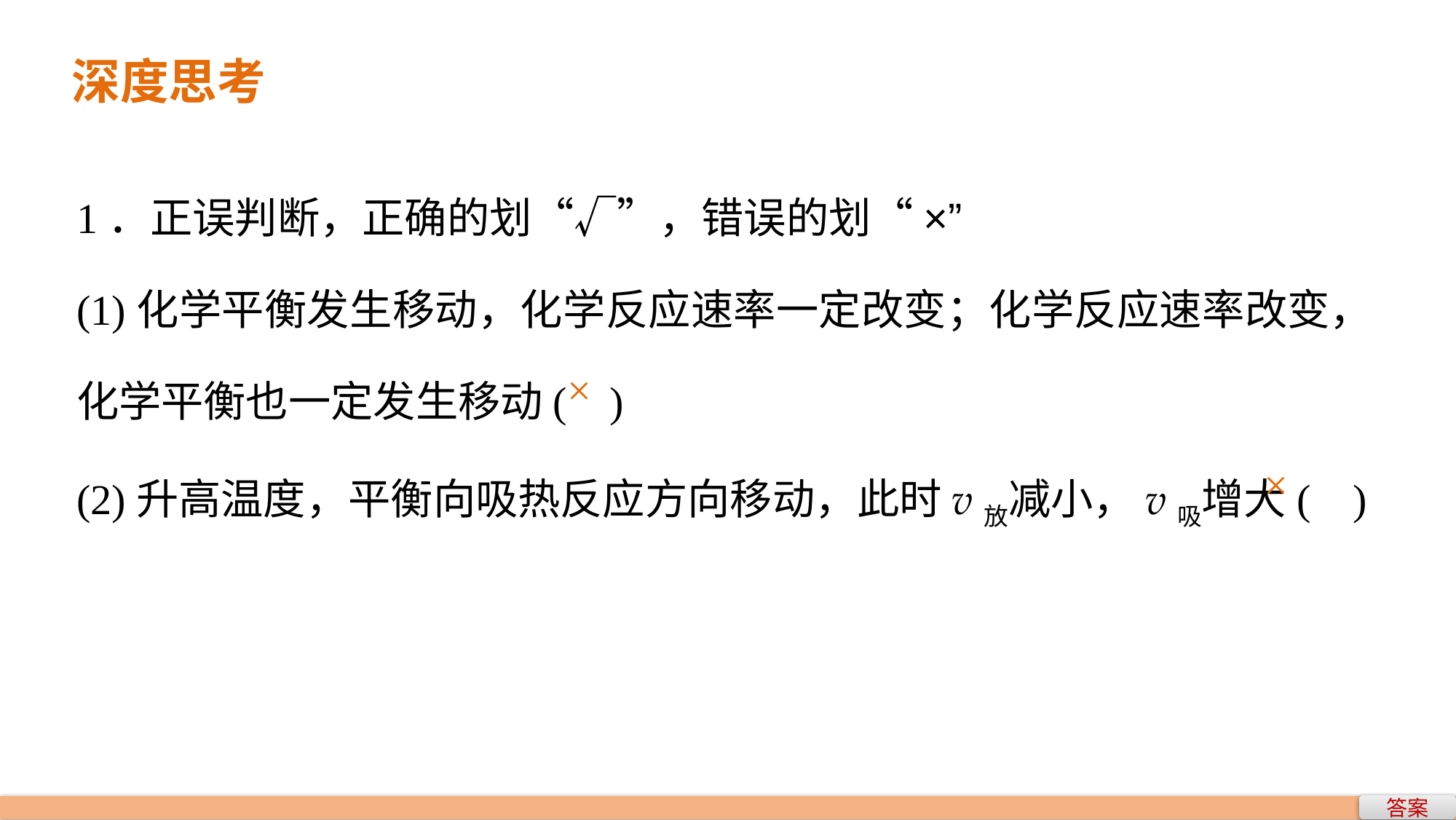

深度思考
1．正误判断，正确的划“√”，错误的划“×”
(1)化学平衡发生移动，化学反应速率一定改变；化学反应速率改变，化学平衡也一定发生移动(    )
(2)升高温度，平衡向吸热反应方向移动，此时v放减小，v吸增大(    )
×
×
答案